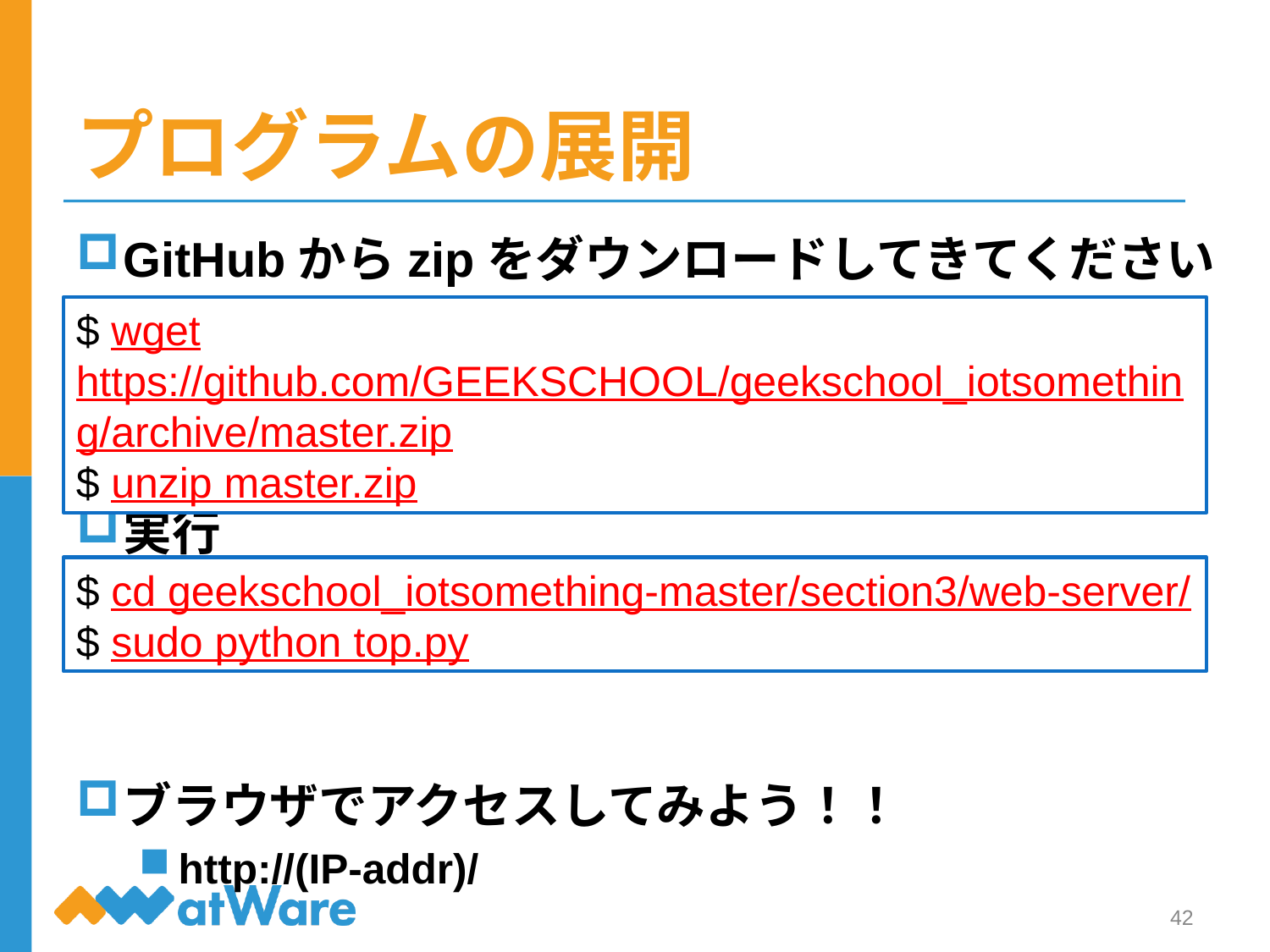

# プログラムの展開
GitHubからzipをダウンロードしてきてください

実行

ブラウザでアクセスしてみよう！！
http://(IP-addr)/
$ wget https://github.com/GEEKSCHOOL/geekschool_iotsomething/archive/master.zip
$ unzip master.zip
$ cd geekschool_iotsomething-master/section3/web-server/
$ sudo python top.py
42